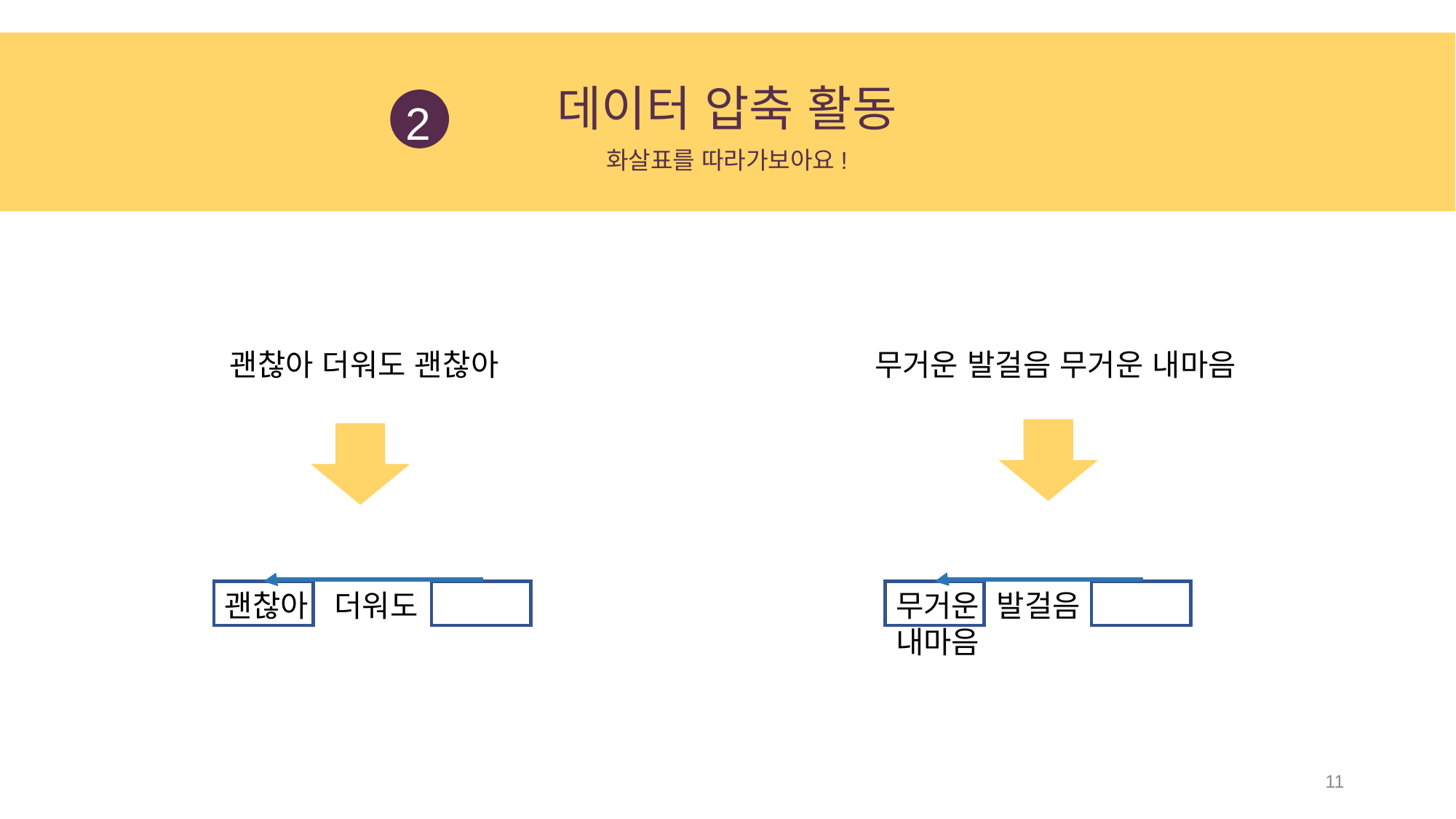

데이터 압축 활동

2
화살표를 따라가보아요!
괜찮아 더워도 괜찮아
무거운 발걸음 무거운 내마음

괜찮아   더워도

무거운  발걸음                 내마음
11